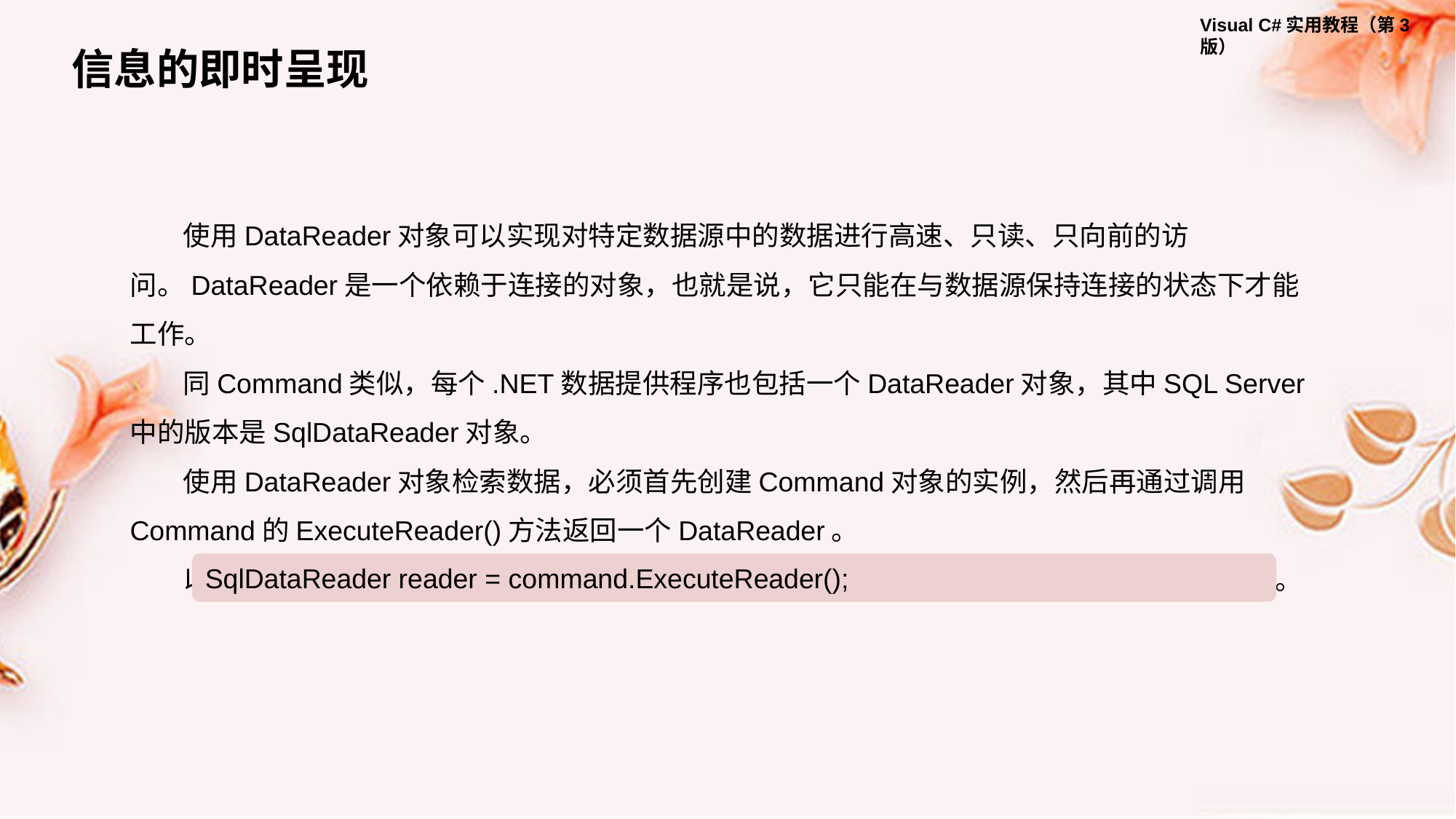

信息的即时呈现
使用DataReader对象可以实现对特定数据源中的数据进行高速、只读、只向前的访问。DataReader是一个依赖于连接的对象，也就是说，它只能在与数据源保持连接的状态下才能  工作。
同Command类似，每个.NET数据提供程序也包括一个DataReader对象，其中SQL Server中的版本是SqlDataReader对象。
使用DataReader对象检索数据，必须首先创建Command对象的实例，然后再通过调用Command的ExecuteReader()方法返回一个DataReader。
以下示例创建SqlDataReader对象reader，其中command代表有效的SqlCommand对象。
SqlDataReader reader = command.ExecuteReader();